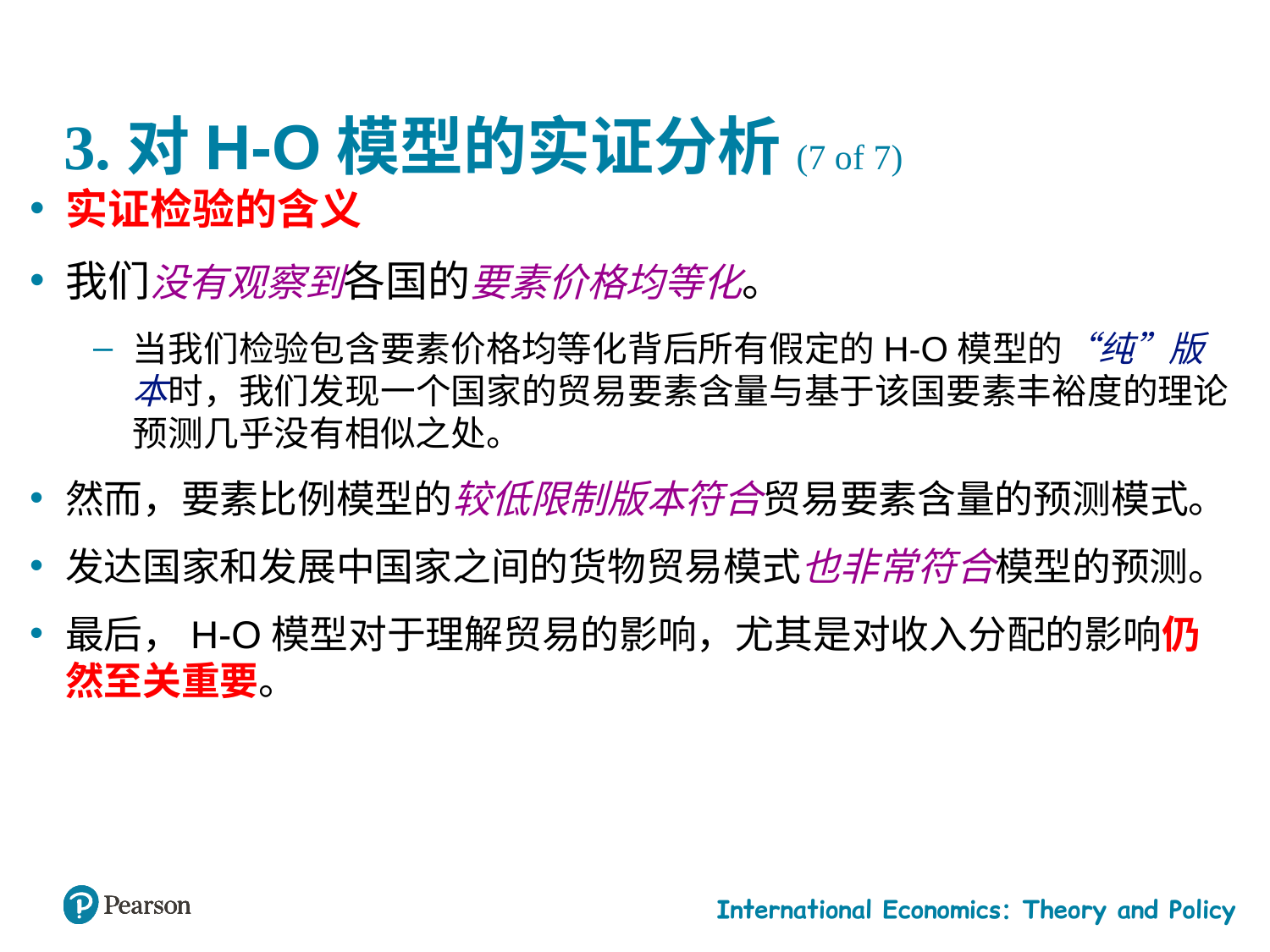

# 3.对H-O模型的实证分析(7 of 7)
实证检验的含义
我们没有观察到各国的要素价格均等化。
当我们检验包含要素价格均等化背后所有假定的H-O模型的“纯”版本时，我们发现一个国家的贸易要素含量与基于该国要素丰裕度的理论预测几乎没有相似之处。
然而，要素比例模型的较低限制版本符合贸易要素含量的预测模式。
发达国家和发展中国家之间的货物贸易模式也非常符合模型的预测。
最后，H-O模型对于理解贸易的影响，尤其是对收入分配的影响仍然至关重要。